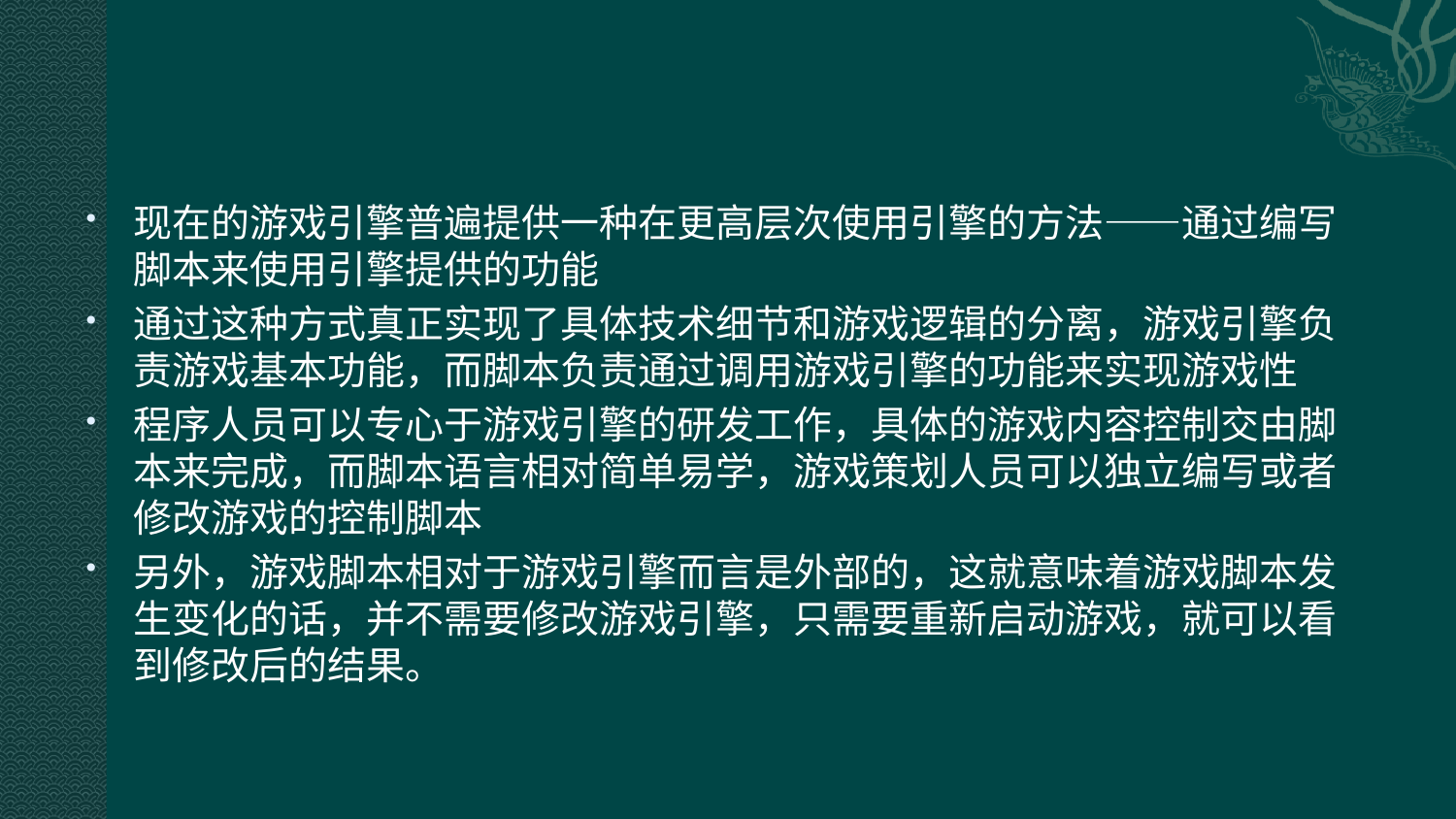

#
现在的游戏引擎普遍提供一种在更高层次使用引擎的方法——通过编写脚本来使用引擎提供的功能
通过这种方式真正实现了具体技术细节和游戏逻辑的分离，游戏引擎负责游戏基本功能，而脚本负责通过调用游戏引擎的功能来实现游戏性
程序人员可以专心于游戏引擎的研发工作，具体的游戏内容控制交由脚本来完成，而脚本语言相对简单易学，游戏策划人员可以独立编写或者修改游戏的控制脚本
另外，游戏脚本相对于游戏引擎而言是外部的，这就意味着游戏脚本发生变化的话，并不需要修改游戏引擎，只需要重新启动游戏，就可以看到修改后的结果。